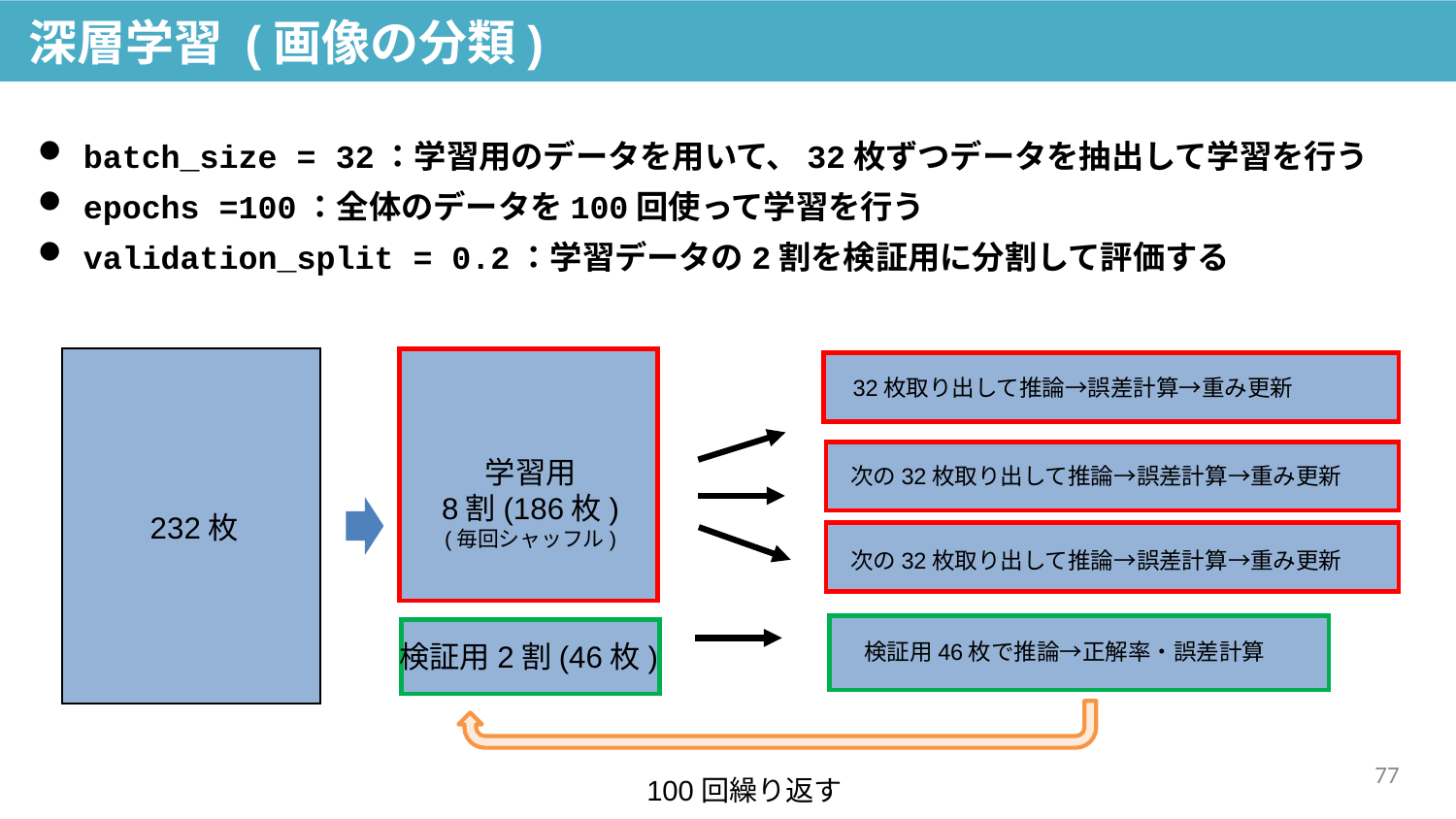

深層学習 (画像の分類)
batch_size = 32：学習用のデータを用いて、32枚ずつデータを抽出して学習を行う
epochs =100：全体のデータを100回使って学習を行う
validation_split = 0.2：学習データの2割を検証用に分割して評価する

32枚取り出して推論→誤差計算→重み更新

学習用
8割(186枚)
(毎回シャッフル)
次の32枚取り出して推論→誤差計算→重み更新

232枚

次の32枚取り出して推論→誤差計算→重み更新

検証用46枚で推論→正解率・誤差計算
検証用2割(46枚)

77
100回繰り返す